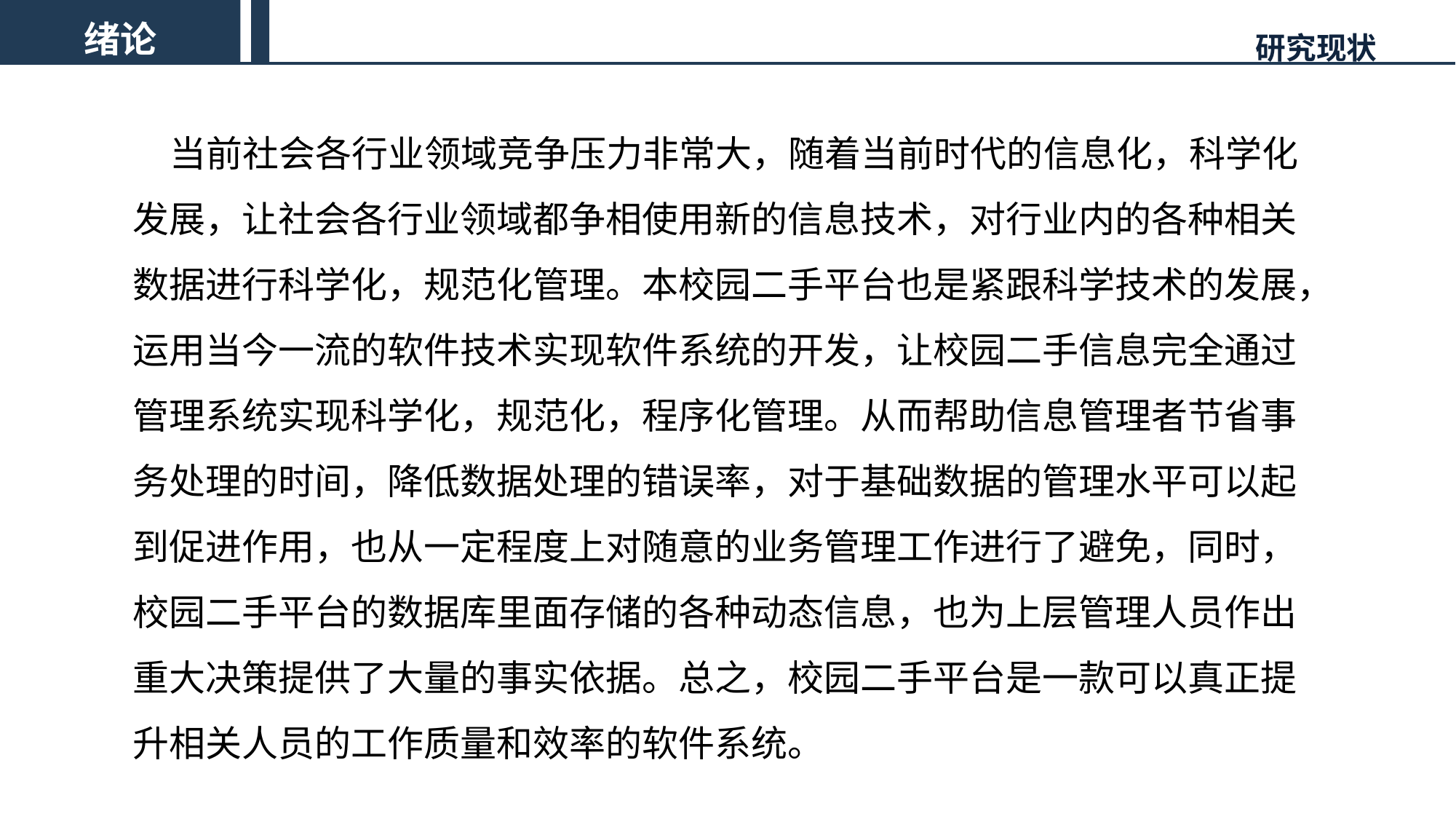

绪论

研究现状
     当前社会各行业领域竞争压力非常大，随着当前时代的信息化，科学化发展，让社会各行业领域都争相使用新的信息技术，对行业内的各种相关数据进行科学化，规范化管理。本校园二手平台也是紧跟科学技术的发展，运用当今一流的软件技术实现软件系统的开发，让校园二手信息完全通过管理系统实现科学化，规范化，程序化管理。从而帮助信息管理者节省事务处理的时间，降低数据处理的错误率，对于基础数据的管理水平可以起到促进作用，也从一定程度上对随意的业务管理工作进行了避免，同时，校园二手平台的数据库里面存储的各种动态信息，也为上层管理人员作出重大决策提供了大量的事实依据。总之，校园二手平台是一款可以真正提升相关人员的工作质量和效率的软件系统。